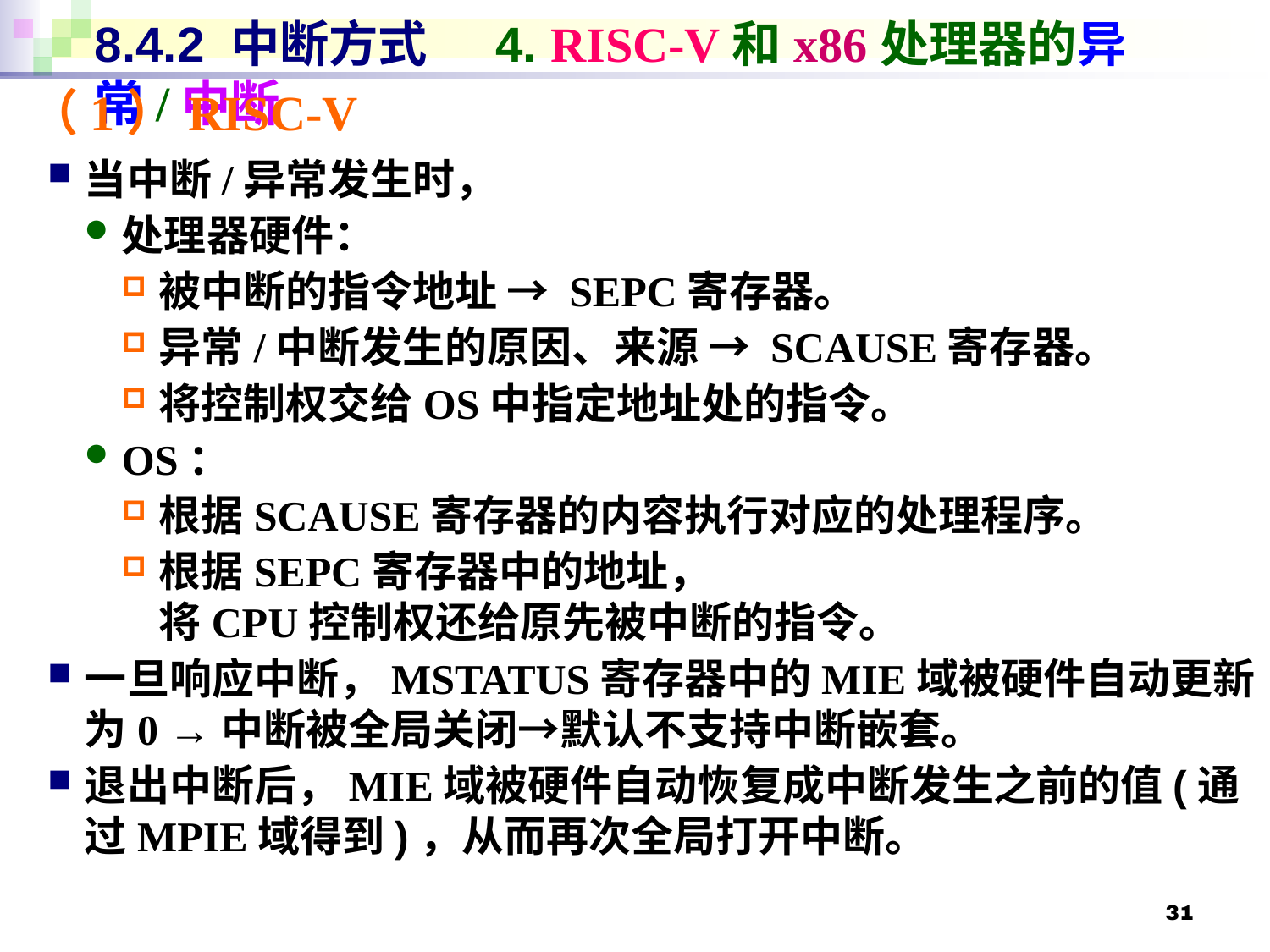

# 8.4.2 中断方式     4. RISC-V和x86处理器的异常/中断
（1）RISC-V
当中断/异常发生时，
处理器硬件：
被中断的指令地址 → SEPC寄存器。
异常/中断发生的原因、来源 → SCAUSE寄存器。
将控制权交给OS中指定地址处的指令。
OS：
根据SCAUSE寄存器的内容执行对应的处理程序。
根据SEPC寄存器中的地址，
将CPU控制权还给原先被中断的指令。
一旦响应中断，MSTATUS寄存器中的MIE域被硬件自动更新为0 →中断被全局关闭→默认不支持中断嵌套。
退出中断后，MIE域被硬件自动恢复成中断发生之前的值(通过MPIE域得到)，从而再次全局打开中断。
31